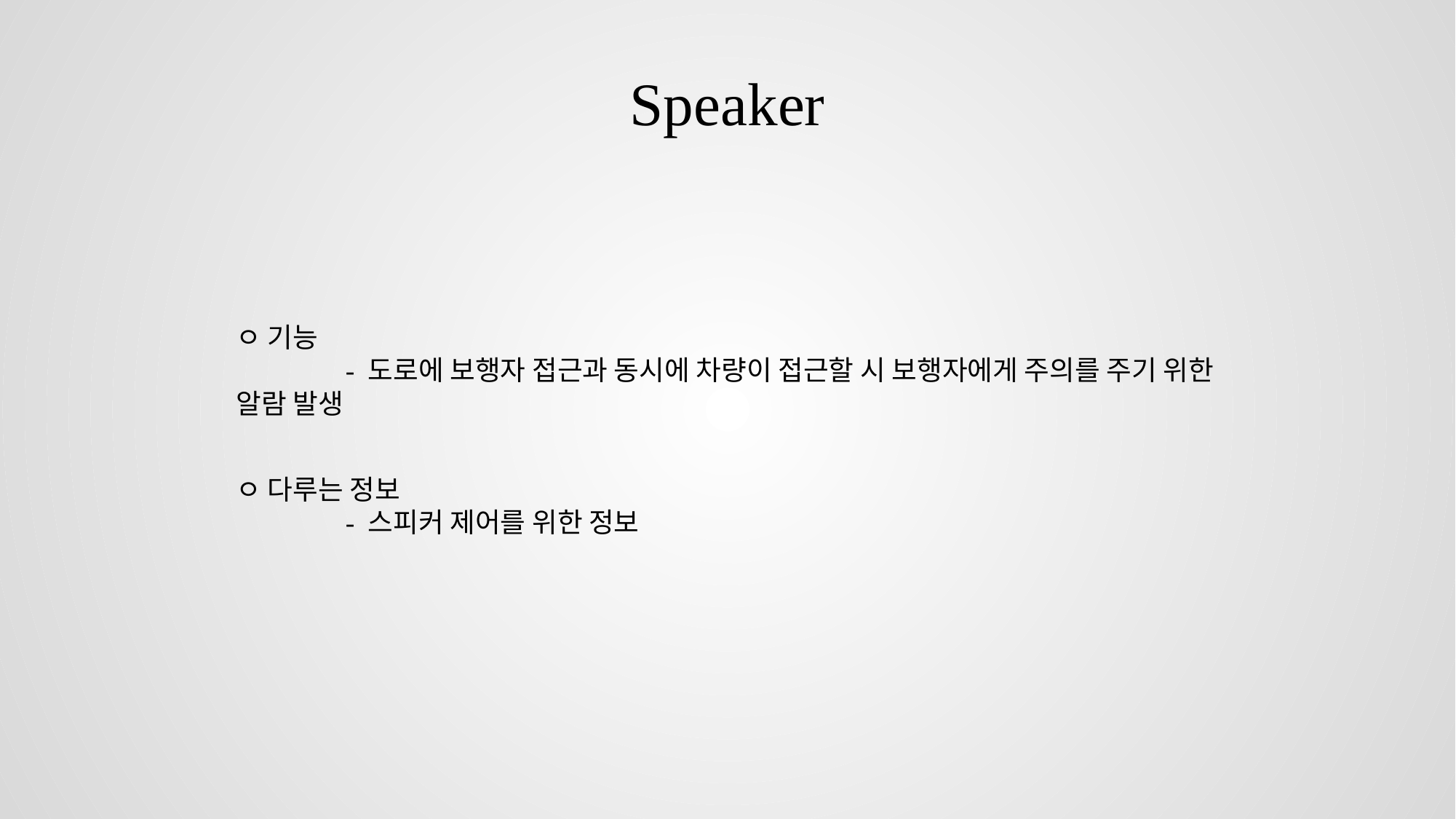

Speaker
ㅇ 기능
	- 도로에 보행자 접근과 동시에 차량이 접근할 시 보행자에게 주의를 주기 위한 알람 발생

ㅇ 다루는 정보
	- 스피커 제어를 위한 정보